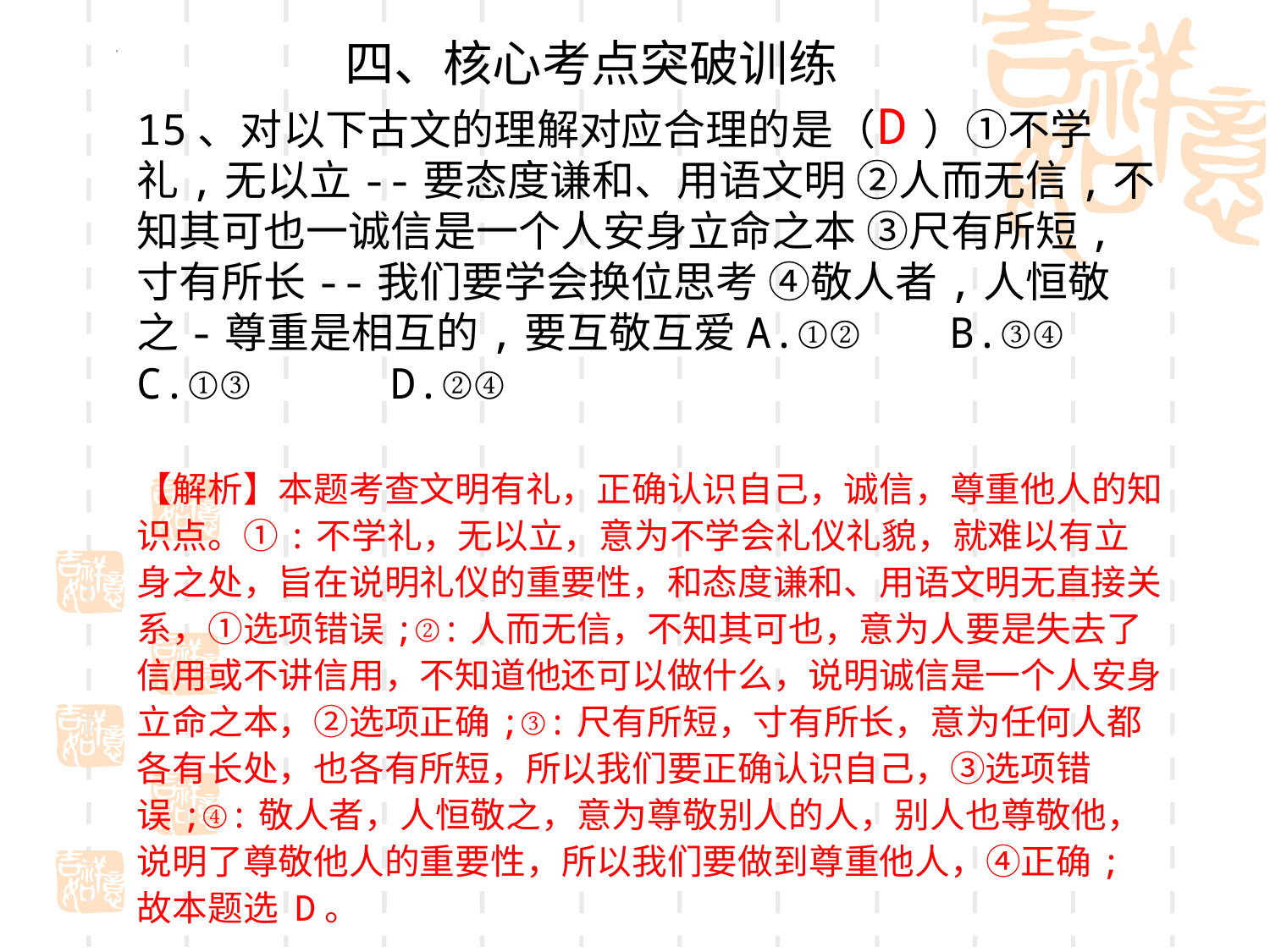

四、核心考点突破训练
D
15、对以下古文的理解对应合理的是（     ）①不学礼,无以立--要态度谦和、用语文明 ②人而无信,不知其可也一诚信是一个人安身立命之本 ③尺有所短,寸有所长--我们要学会换位思考 ④敬人者,人恒敬之-尊重是相互的,要互敬互爱A.①②	  B.③④	C.①③ 	D.②④

【解析】本题考查文明有礼，正确认识自己，诚信，尊重他人的知识点。①:不学礼，无以立，意为不学会礼仪礼貌，就难以有立身之处，旨在说明礼仪的重要性，和态度谦和、用语文明无直接关系，①选项错误;②:人而无信，不知其可也，意为人要是失去了信用或不讲信用，不知道他还可以做什么，说明诚信是一个人安身立命之本，②选项正确;③:尺有所短，寸有所长，意为任何人都各有长处，也各有所短，所以我们要正确认识自己，③选项错误;④:敬人者，人恒敬之，意为尊敬别人的人，别人也尊敬他，说明了尊敬他人的重要性，所以我们要做到尊重他人，④正确;故本题选 D。